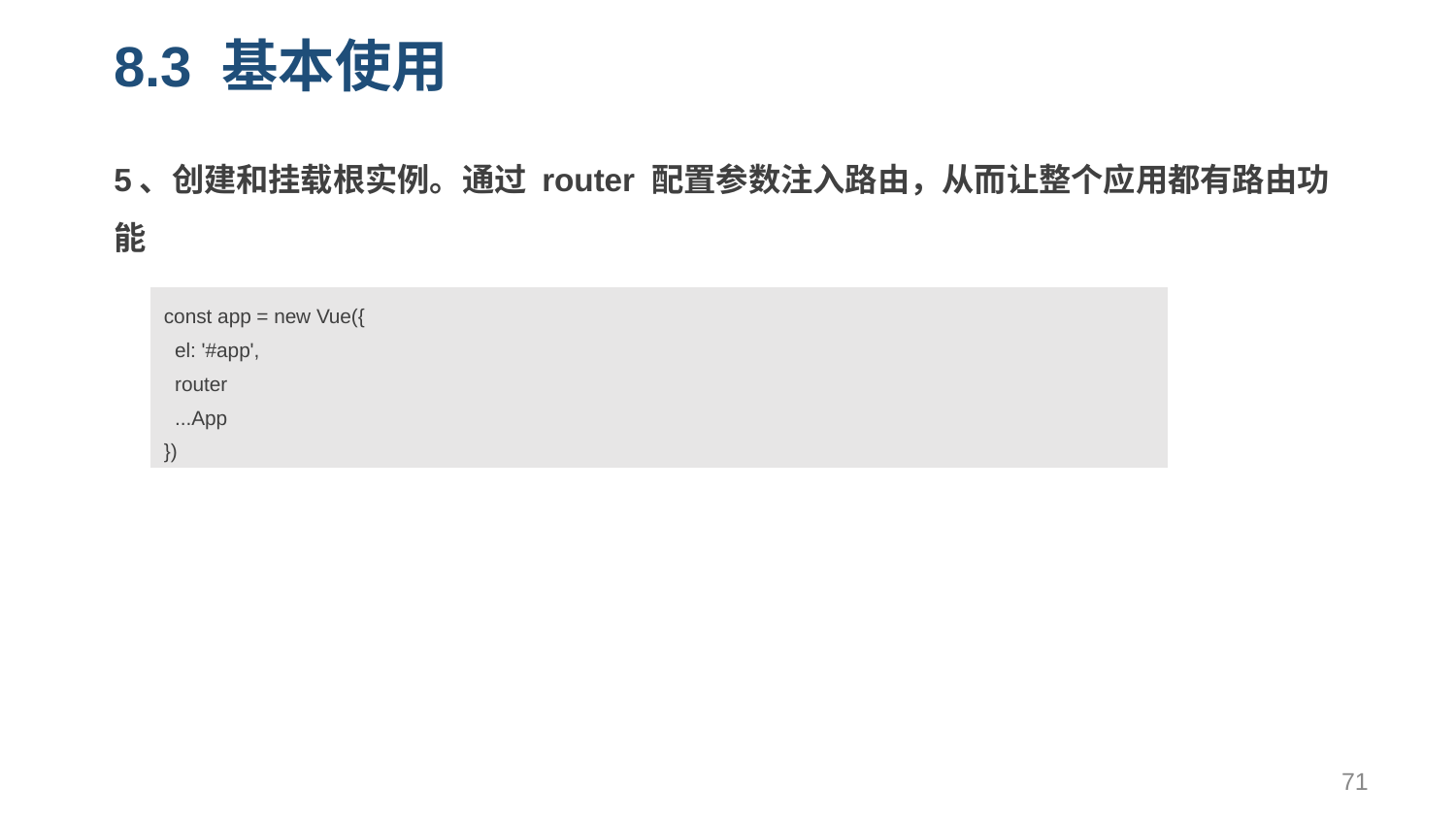

# 8.3 基本使用
5、创建和挂载根实例。通过 router 配置参数注入路由，从而让整个应用都有路由功能

| const app = new Vue({ el: '#app', router ...App }) |
| --- |
71